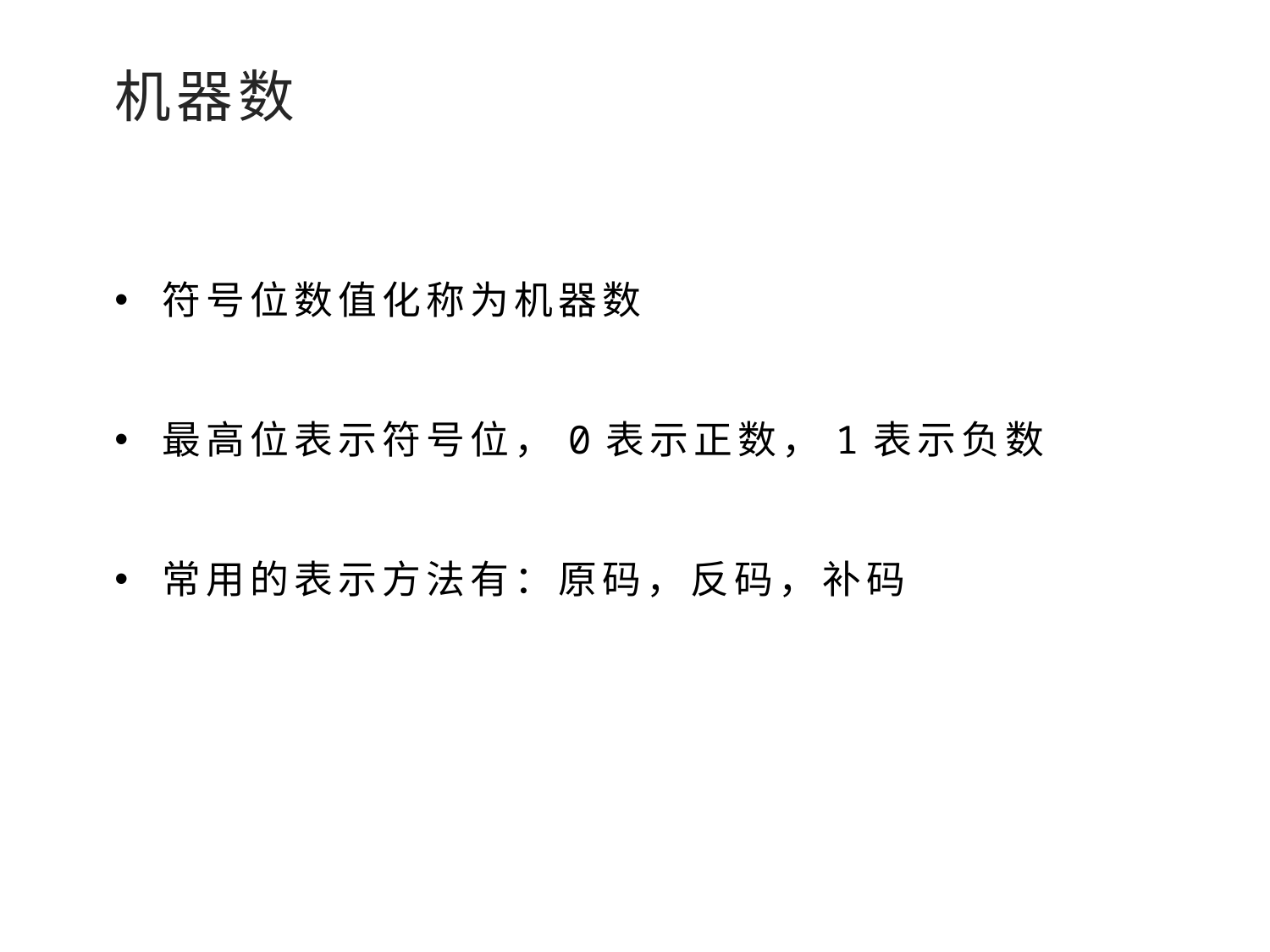

机器数
符号位数值化称为机器数
最高位表示符号位，0表示正数，1表示负数
常用的表示方法有：原码，反码，补码